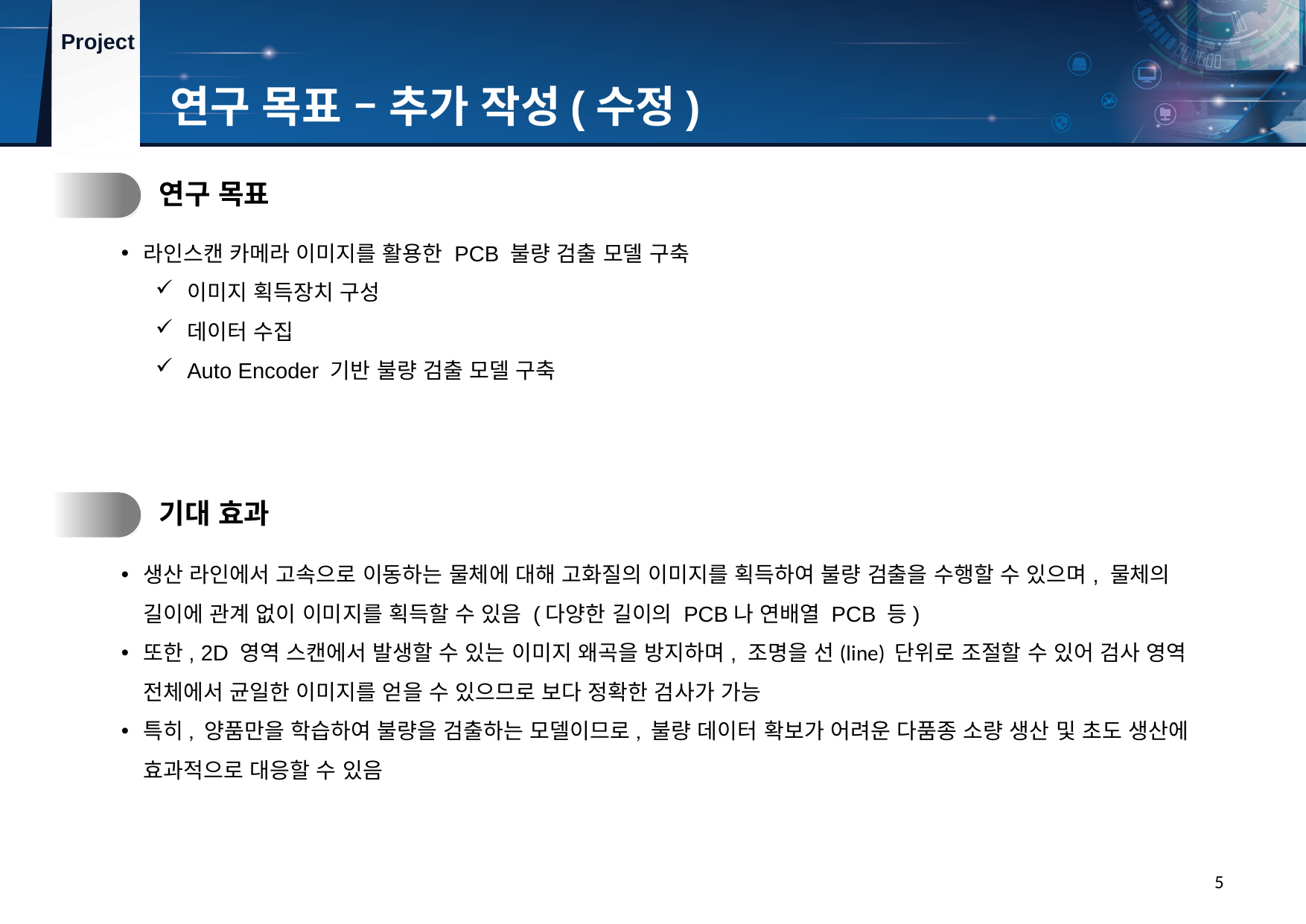

연구 목표 – 추가 작성(수정)

1.
연구 목표
라인스캔 카메라 이미지를 활용한 PCB 불량 검출 모델 구축
이미지 획득장치 구성
데이터 수집
Auto Encoder 기반 불량 검출 모델 구축

2.
기대 효과
생산 라인에서 고속으로 이동하는 물체에 대해 고화질의 이미지를 획득하여 불량 검출을 수행할 수 있으며, 물체의 길이에 관계 없이 이미지를 획득할 수 있음 (다양한 길이의 PCB나 연배열 PCB 등)
또한, 2D 영역 스캔에서 발생할 수 있는 이미지 왜곡을 방지하며, 조명을 선(line) 단위로 조절할 수 있어 검사 영역 전체에서 균일한 이미지를 얻을 수 있으므로 보다 정확한 검사가 가능
특히, 양품만을 학습하여 불량을 검출하는 모델이므로, 불량 데이터 확보가 어려운 다품종 소량 생산 및 초도 생산에 효과적으로 대응할 수 있음
5